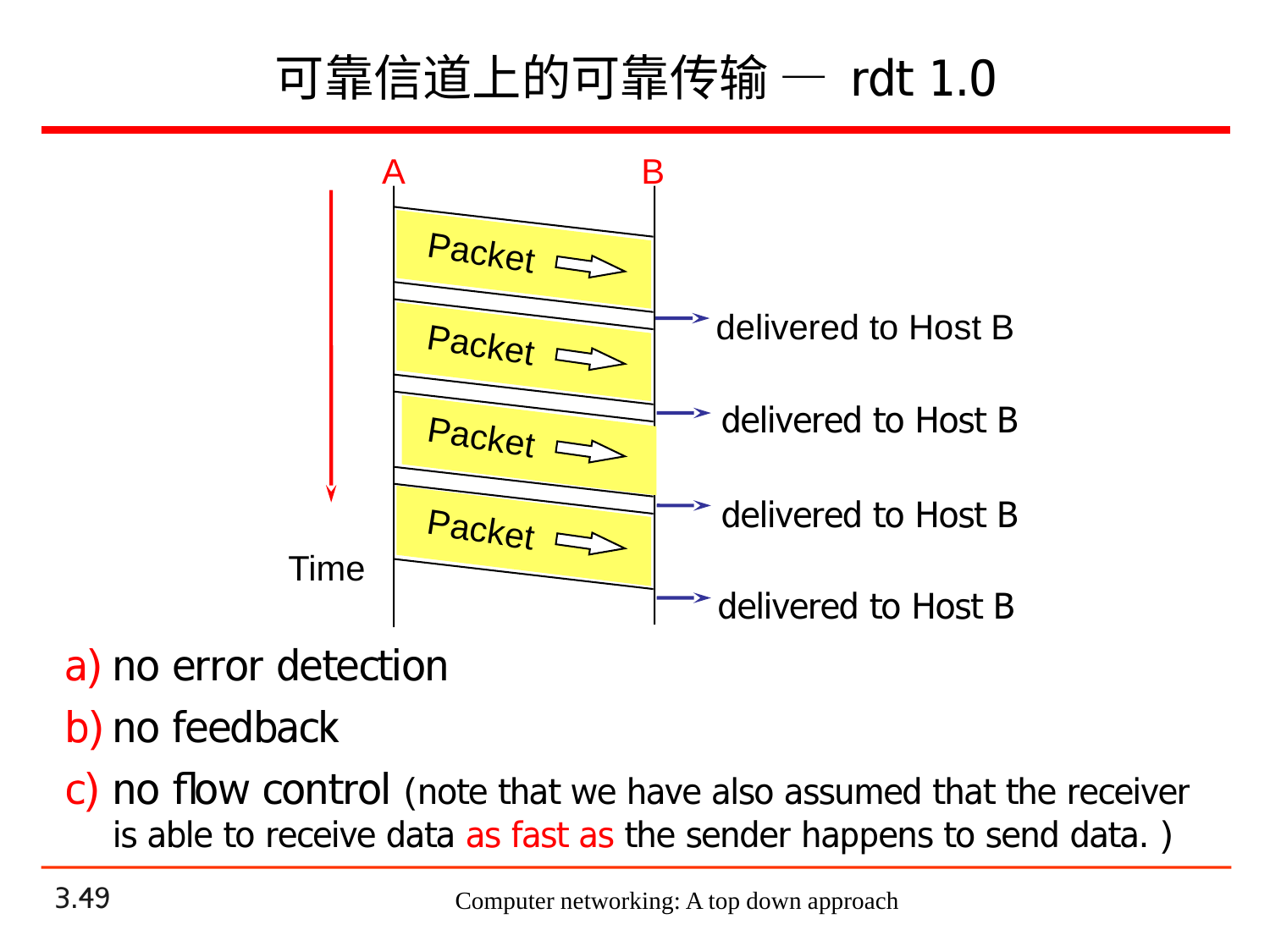

# 可靠信道上的可靠传输 — rdt 1.0
A
B

Packet

delivered to Host B

Packet

delivered to Host B

Packet

delivered to Host B
Packet

Time

delivered to Host B

no error detection
no feedback
no flow control (note that we have also assumed that the receiver is able to receive data as fast as the sender happens to send data. )
Computer networking: A top down approach